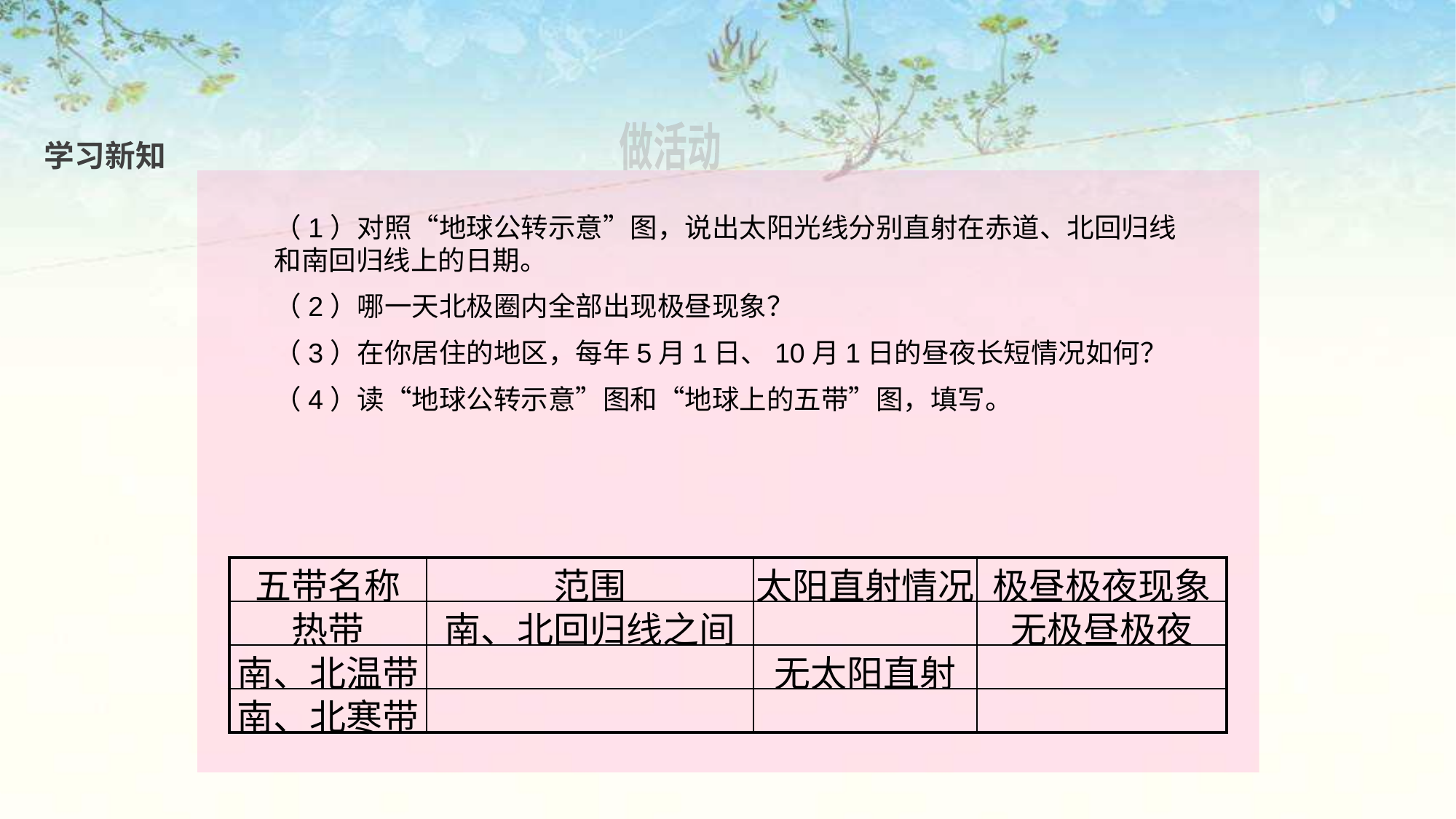

做活动
学习新知

（1）对照“地球公转示意”图，说出太阳光线分别直射在赤道、北回归线和南回归线上的日期。
（2）哪一天北极圈内全部出现极昼现象？
（3）在你居住的地区，每年5月1日、10月1日的昼夜长短情况如何？
（4）读“地球公转示意”图和“地球上的五带”图，填写。
| 五带名称 | 范围 | 太阳直射情况 | 极昼极夜现象 |
| --- | --- | --- | --- |
| 热带 | 南、北回归线之间 |  | 无极昼极夜 |
| 南、北温带 |  | 无太阳直射 |  |
| 南、北寒带 |  |  |  |